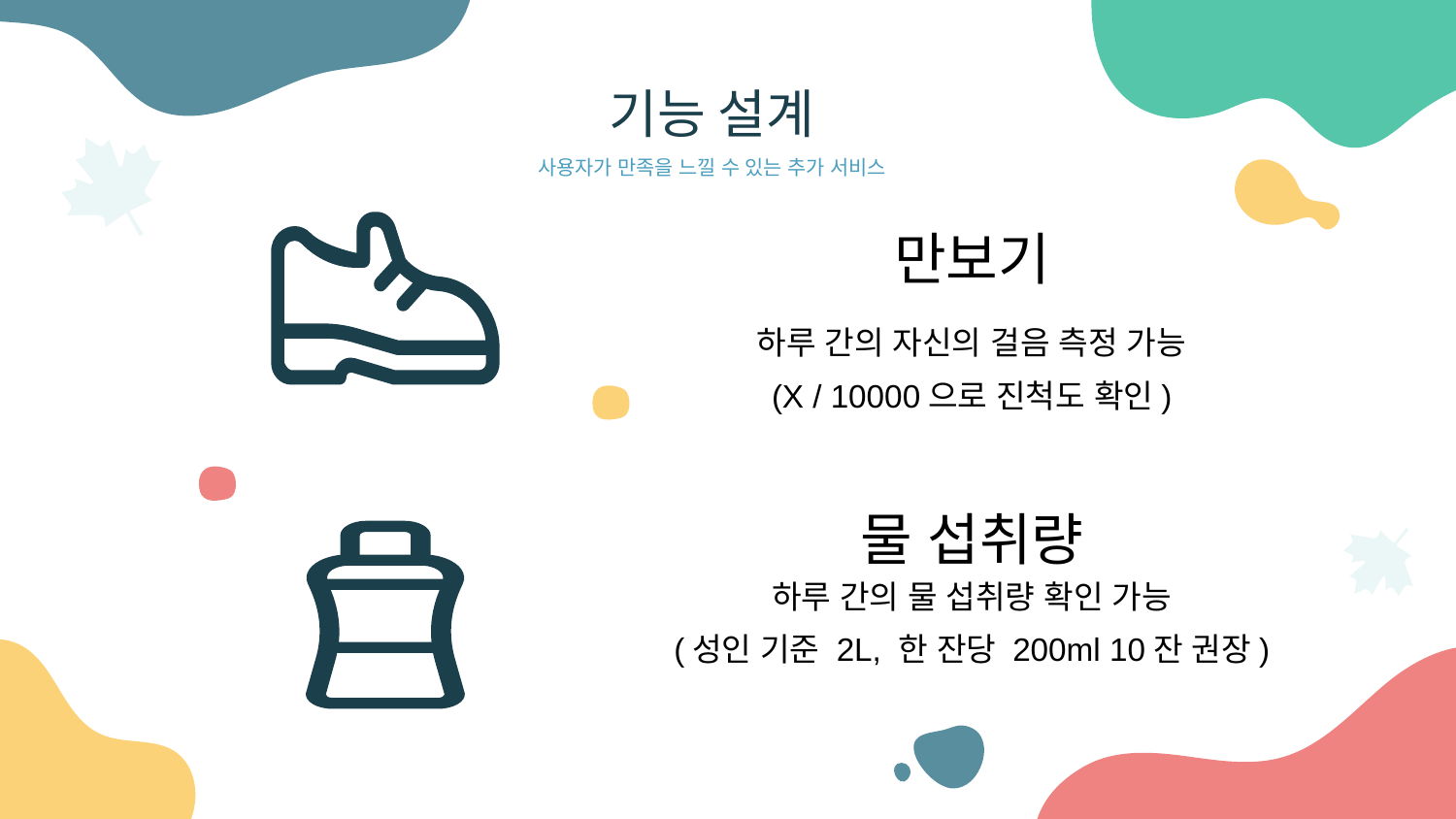

# 기능 설계

사용자가 만족을 느낄 수 있는 추가 서비스

만보기
하루 간의 자신의 걸음 측정 가능
(X / 10000으로 진척도 확인)

물 섭취량

하루 간의 물 섭취량 확인 가능
(성인 기준 2L, 한 잔당 200ml 10잔 권장)